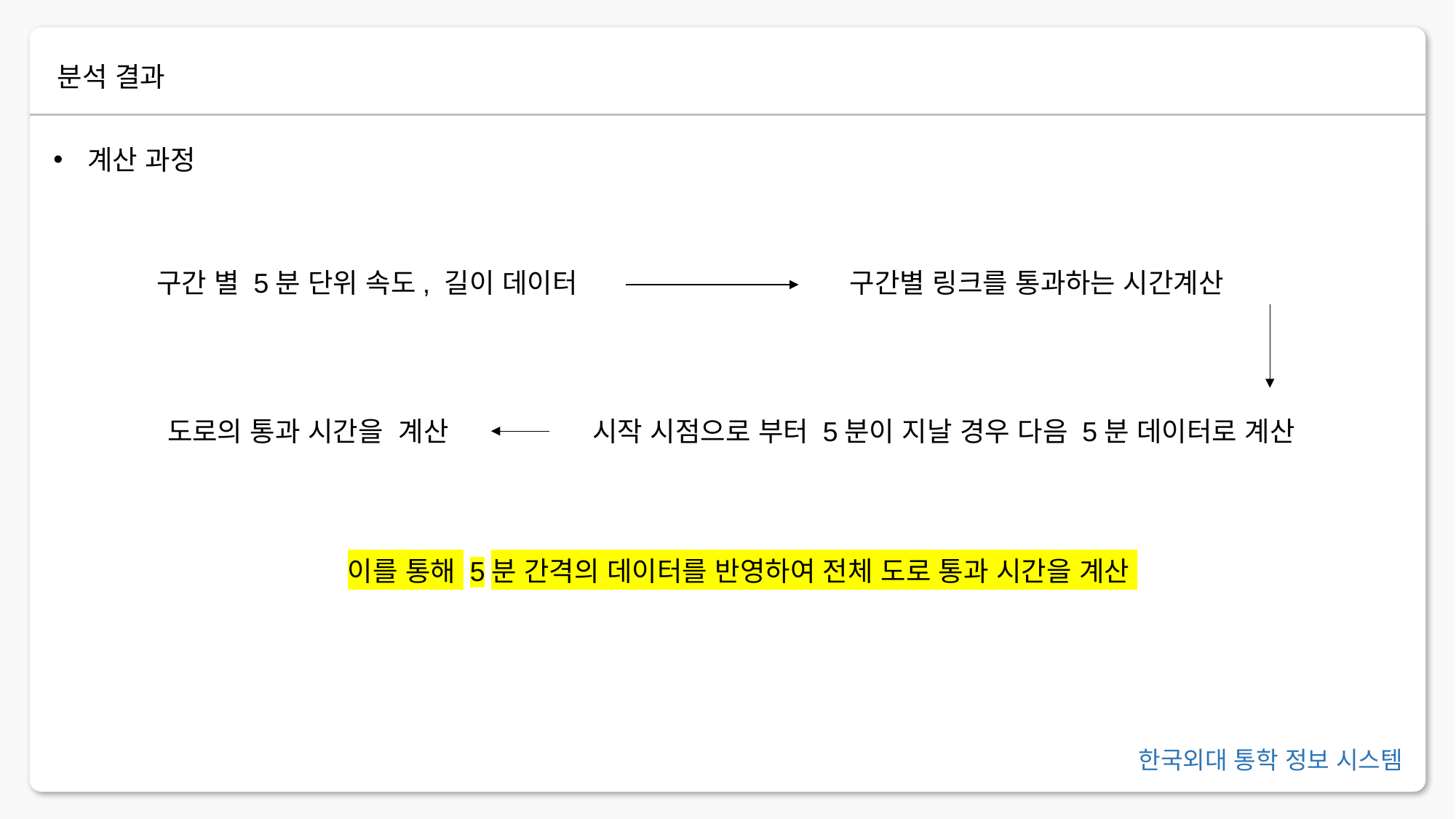

분석 결과
계산 과정
구간 별 5분 단위 속도, 길이 데이터
구간별 링크를 통과하는 시간계산
도로의 통과 시간을  계산
시작 시점으로 부터 5분이 지날 경우 다음 5분 데이터로 계산
이를 통해 5분 간격의 데이터를 반영하여 전체 도로 통과 시간을 계산
한국외대 통학 정보 시스템